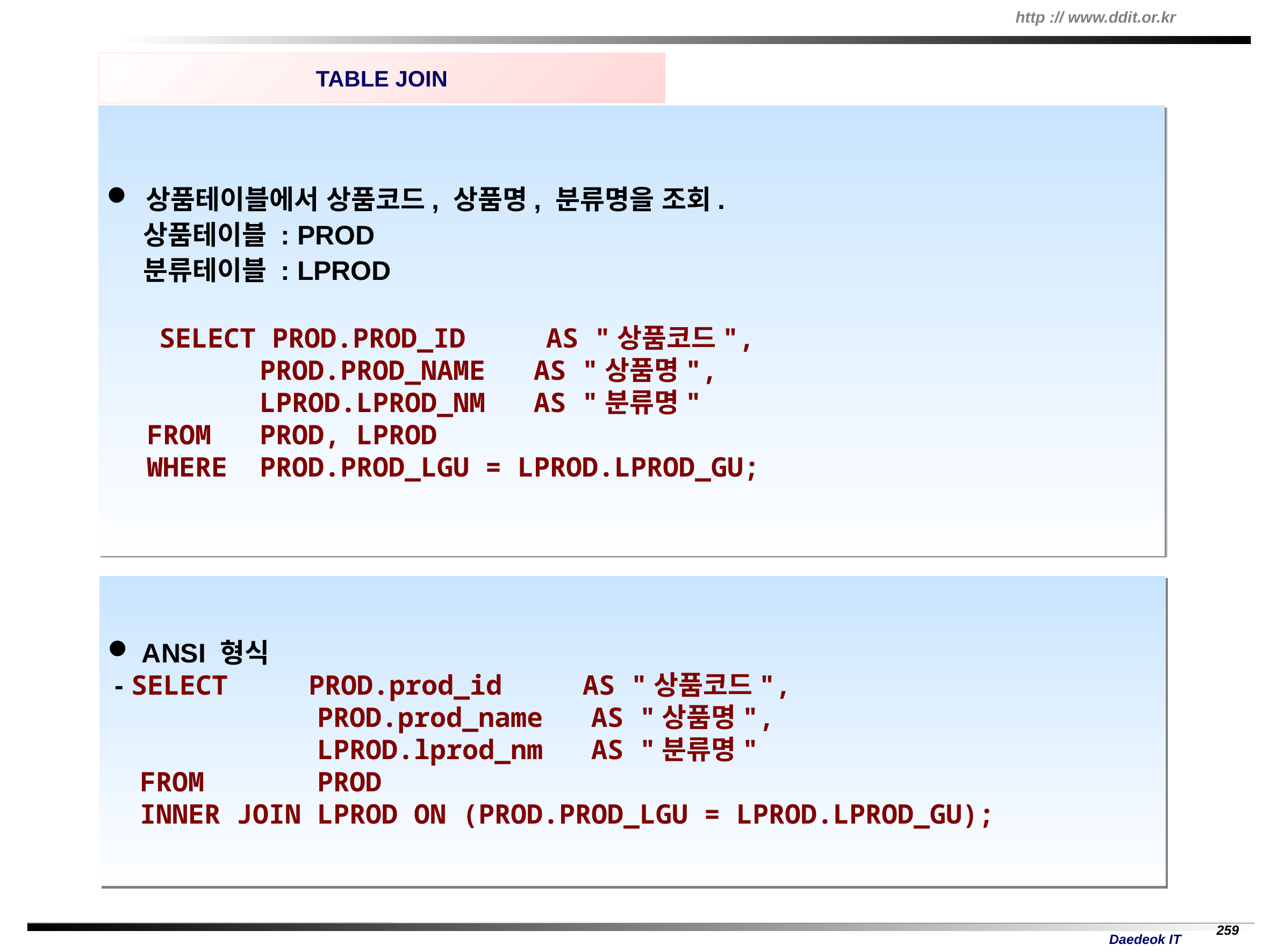

TABLE JOIN
 상품테이블에서 상품코드, 상품명, 분류명을 조회.
    상품테이블 : PROD
    분류테이블 : LPROD

       SELECT PROD.PROD_ID     AS "상품코드",
       PROD.PROD_NAME   AS "상품명",
       LPROD.LPROD_NM   AS "분류명"
FROM   PROD, LPROD
WHERE  PROD.PROD_LGU = LPROD.LPROD_GU;
 ANSI 형식
 - SELECT     PROD.prod_id     AS "상품코드",
             PROD.prod_name   AS "상품명",
             LPROD.lprod_nm   AS "분류명"
  FROM       PROD
  INNER JOIN LPROD ON (PROD.PROD_LGU = LPROD.LPROD_GU);